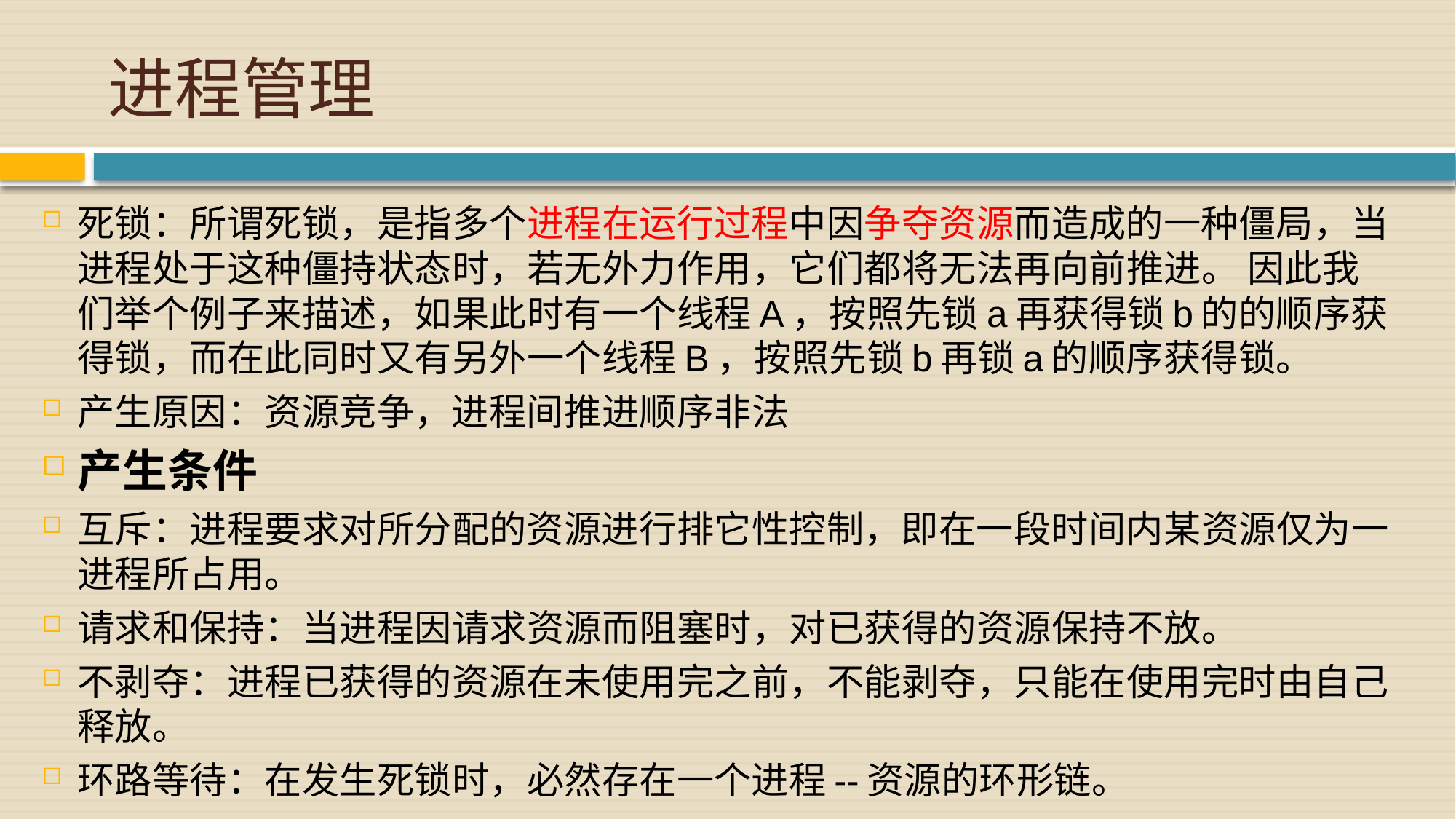

# 进程管理
死锁：所谓死锁，是指多个进程在运行过程中因争夺资源而造成的一种僵局，当进程处于这种僵持状态时，若无外力作用，它们都将无法再向前推进。 因此我们举个例子来描述，如果此时有一个线程A，按照先锁a再获得锁b的的顺序获得锁，而在此同时又有另外一个线程B，按照先锁b再锁a的顺序获得锁。
产生原因：资源竞争，进程间推进顺序非法
产生条件
互斥：进程要求对所分配的资源进行排它性控制，即在一段时间内某资源仅为一进程所占用。
请求和保持：当进程因请求资源而阻塞时，对已获得的资源保持不放。
不剥夺：进程已获得的资源在未使用完之前，不能剥夺，只能在使用完时由自己释放。
环路等待：在发生死锁时，必然存在一个进程--资源的环形链。